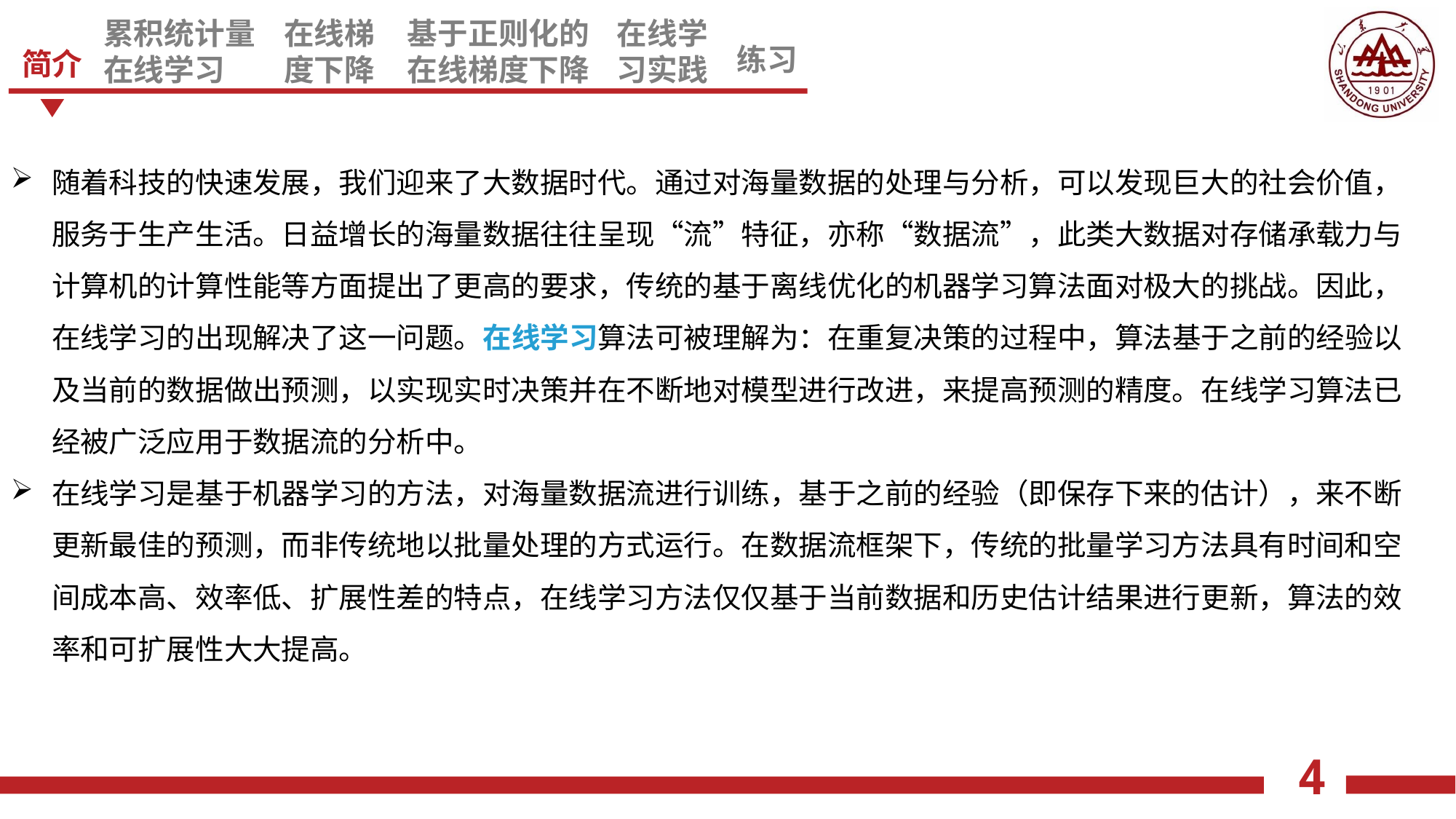

随着科技的快速发展，我们迎来了大数据时代。通过对海量数据的处理与分析，可以发现巨大的社会价值，服务于生产生活。日益增长的海量数据往往呈现“流”特征，亦称“数据流”，此类大数据对存储承载力与计算机的计算性能等方面提出了更高的要求，传统的基于离线优化的机器学习算法面对极大的挑战。因此，在线学习的出现解决了这一问题。在线学习算法可被理解为：在重复决策的过程中，算法基于之前的经验以及当前的数据做出预测，以实现实时决策并在不断地对模型进行改进，来提高预测的精度。在线学习算法已经被广泛应用于数据流的分析中。
在线学习是基于机器学习的方法，对海量数据流进行训练，基于之前的经验（即保存下来的估计），来不断更新最佳的预测，而非传统地以批量处理的方式运行。在数据流框架下，传统的批量学习方法具有时间和空间成本高、效率低、扩展性差的特点，在线学习方法仅仅基于当前数据和历史估计结果进行更新，算法的效率和可扩展性大大提高。